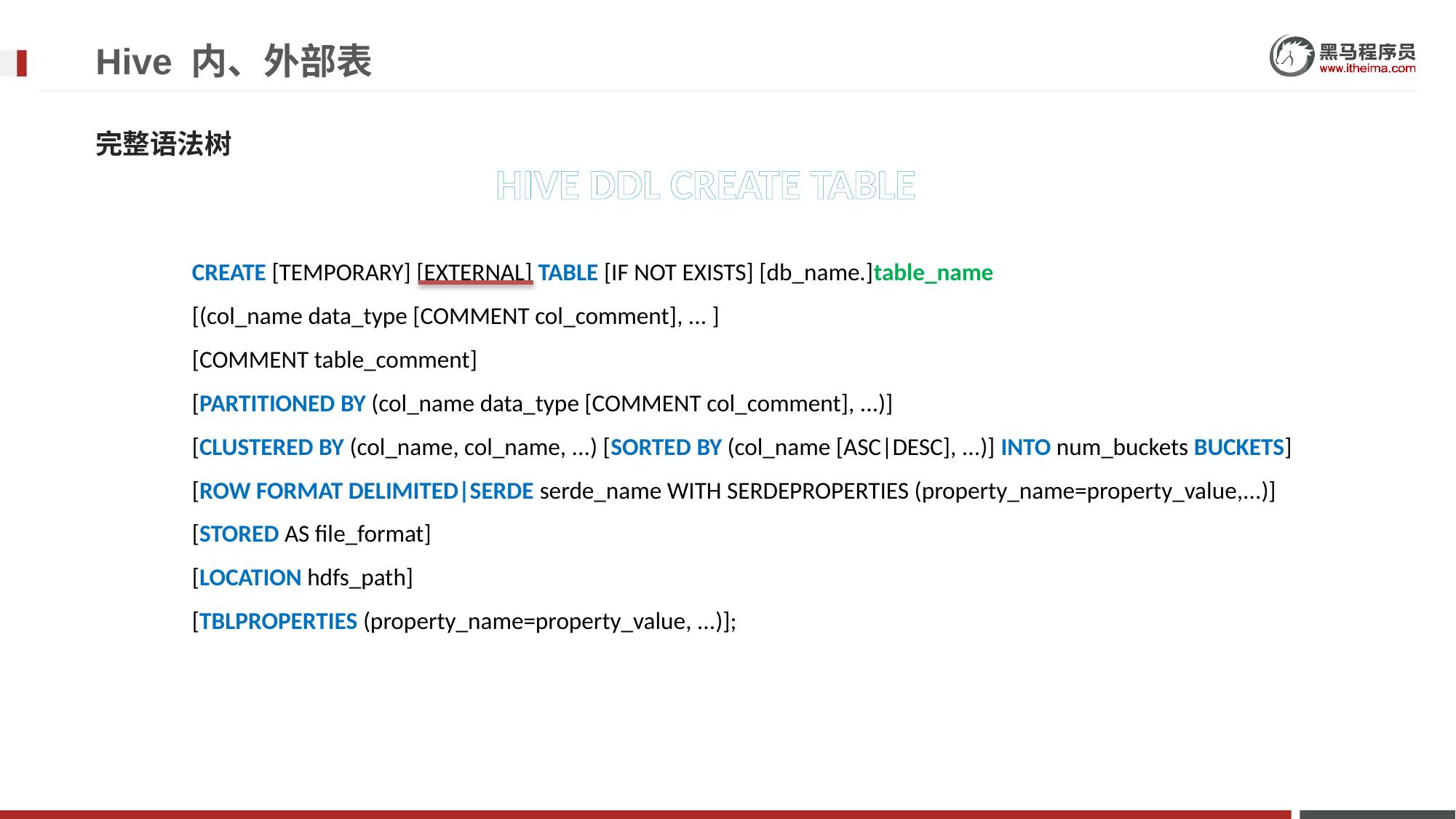

# Hive 内、外部表
完整语法树
HIVE DDL CREATE TABLE
  CREATE [TEMPORARY] [EXTERNAL] TABLE [IF NOT EXISTS] [db_name.]table_name
  [(col_name data_type [COMMENT col_comment], ... ]
  [COMMENT table_comment]
  [PARTITIONED BY (col_name data_type [COMMENT col_comment], ...)]
  [CLUSTERED BY (col_name, col_name, ...) [SORTED BY (col_name [ASC|DESC], ...)] INTO num_buckets BUCKETS]
  [ROW FORMAT DELIMITED|SERDE serde_name WITH SERDEPROPERTIES (property_name=property_value,...)]
  [STORED AS file_format]
  [LOCATION hdfs_path]
  [TBLPROPERTIES (property_name=property_value, ...)];